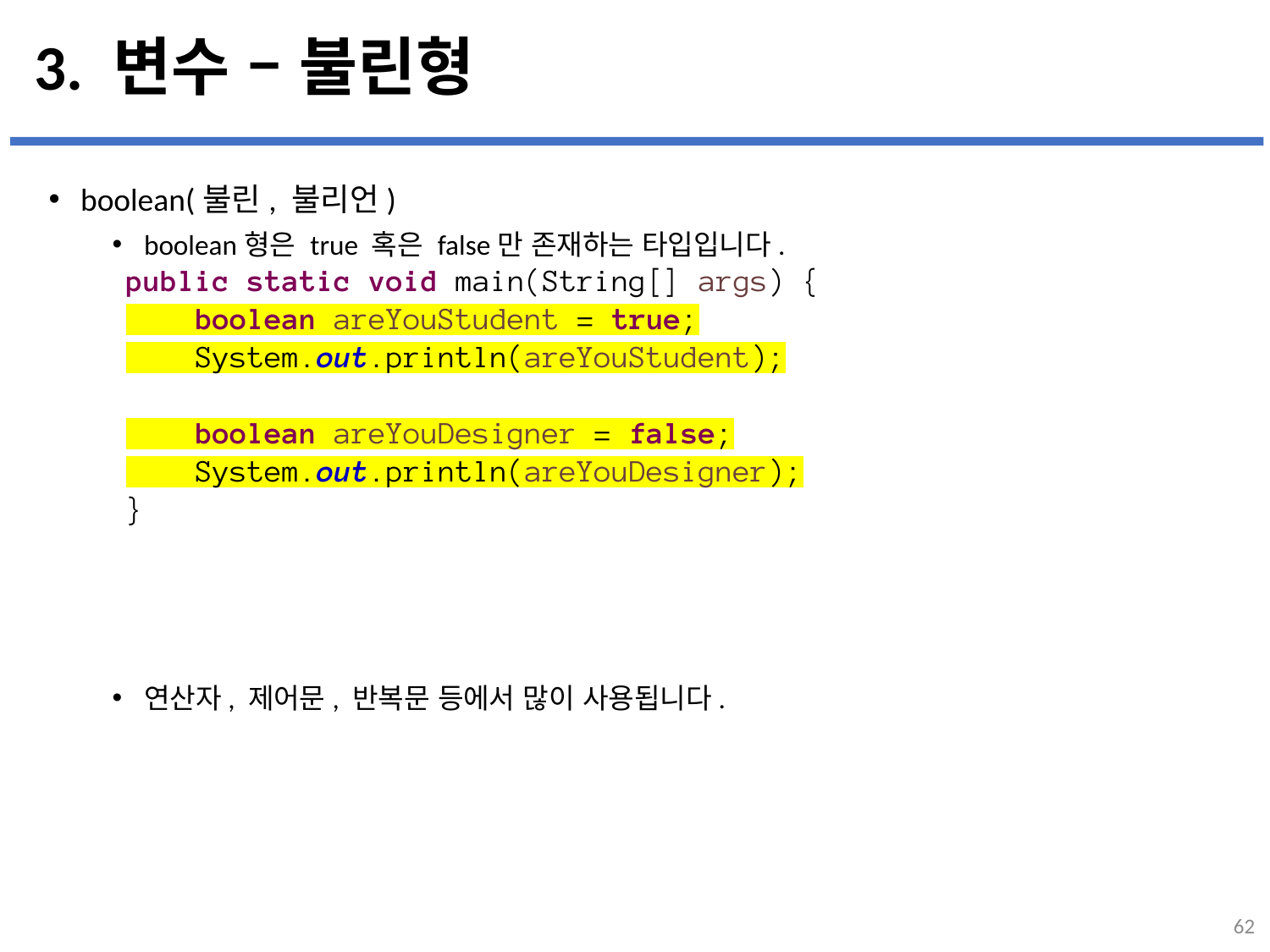

# 3. 변수 – 불린형
boolean(불린, 불리언)
boolean형은 true 혹은 false만 존재하는 타입입니다.

연산자, 제어문, 반복문 등에서 많이 사용됩니다.
public static void main(String[] args) {
    boolean areYouStudent = true;
    System.out.println(areYouStudent);

    boolean areYouDesigner = false;
    System.out.println(areYouDesigner);
}
62